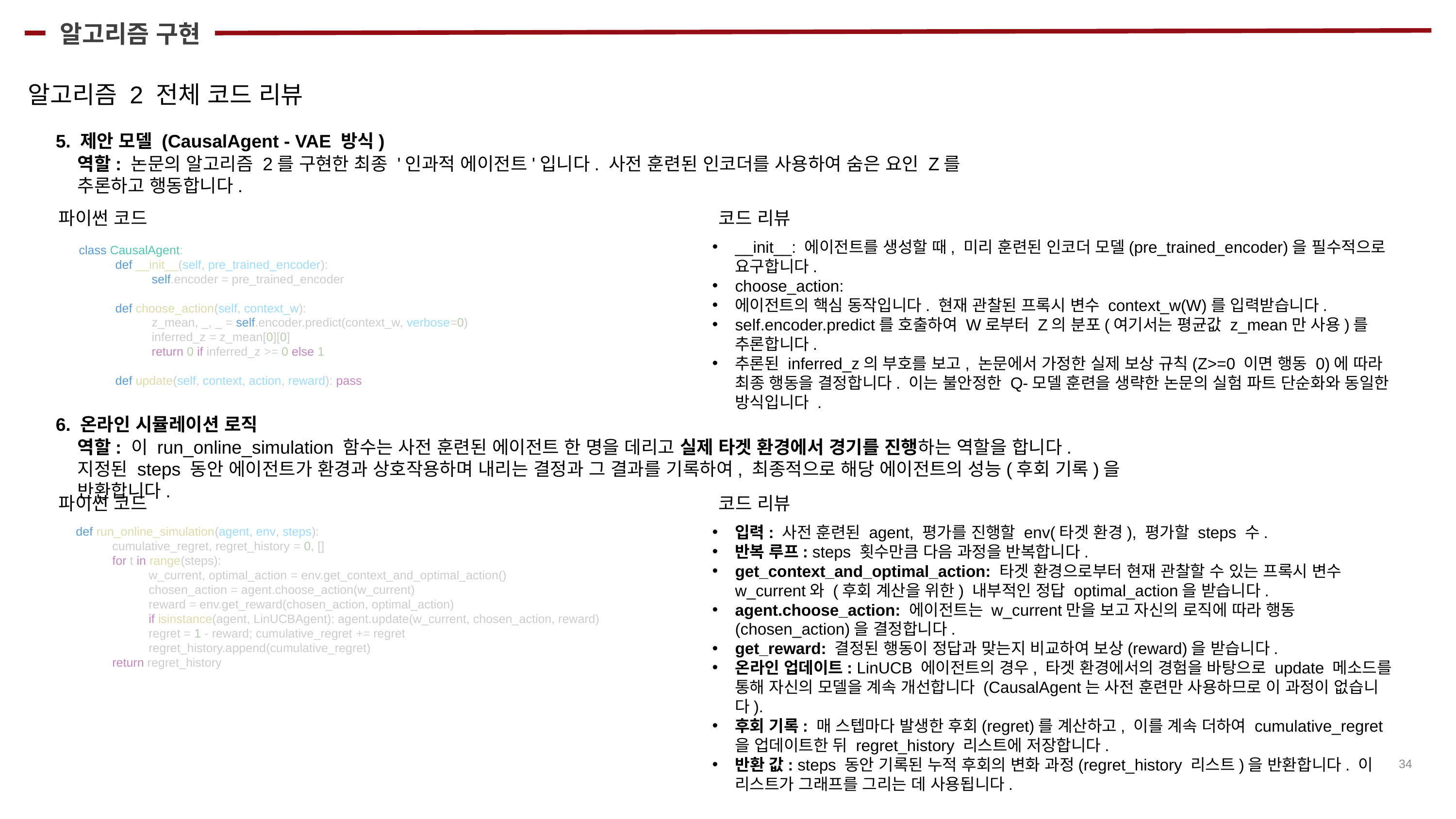

알고리즘 구현
알고리즘 2 전체 코드 리뷰
5. 제안 모델 (CausalAgent - VAE 방식)
역할: 논문의 알고리즘 2를 구현한 최종 '인과적 에이전트'입니다. 사전 훈련된 인코더를 사용하여 숨은 요인 Z를 추론하고 행동합니다.
코드 리뷰
파이썬 코드
__init__: 에이전트를 생성할 때, 미리 훈련된 인코더 모델(pre_trained_encoder)을 필수적으로 요구합니다.
choose_action:
에이전트의 핵심 동작입니다. 현재 관찰된 프록시 변수 context_w(W)를 입력받습니다.
self.encoder.predict를 호출하여 W로부터 Z의 분포(여기서는 평균값 z_mean만 사용)를 추론합니다.
추론된 inferred_z의 부호를 보고, 논문에서 가정한 실제 보상 규칙(Z>=0 이면 행동 0)에 따라 최종 행동을 결정합니다. 이는 불안정한 Q-모델 훈련을 생략한 논문의 실험 파트 단순화와 동일한 방식입니다 .
class CausalAgent:
def __init__(self, pre_trained_encoder):
self.encoder = pre_trained_encoder

def choose_action(self, context_w):
z_mean, _, _ = self.encoder.predict(context_w, verbose=0)
inferred_z = z_mean[0][0]
return 0 if inferred_z >= 0 else 1

def update(self, context, action, reward): pass
6. 온라인 시뮬레이션 로직
역할: 이 run_online_simulation 함수는 사전 훈련된 에이전트 한 명을 데리고 실제 타겟 환경에서 경기를 진행하는 역할을 합니다.
지정된 steps 동안 에이전트가 환경과 상호작용하며 내리는 결정과 그 결과를 기록하여, 최종적으로 해당 에이전트의 성능(후회 기록)을 반환합니다.
코드 리뷰
파이썬 코드
입력: 사전 훈련된 agent, 평가를 진행할 env(타겟 환경), 평가할 steps 수.
반복 루프: steps 횟수만큼 다음 과정을 반복합니다.
get_context_and_optimal_action: 타겟 환경으로부터 현재 관찰할 수 있는 프록시 변수 w_current와 (후회 계산을 위한) 내부적인 정답 optimal_action을 받습니다.
agent.choose_action: 에이전트는 w_current만을 보고 자신의 로직에 따라 행동(chosen_action)을 결정합니다.
get_reward: 결정된 행동이 정답과 맞는지 비교하여 보상(reward)을 받습니다.
온라인 업데이트: LinUCB 에이전트의 경우, 타겟 환경에서의 경험을 바탕으로 update 메소드를 통해 자신의 모델을 계속 개선합니다 (CausalAgent는 사전 훈련만 사용하므로 이 과정이 없습니다).
후회 기록: 매 스텝마다 발생한 후회(regret)를 계산하고, 이를 계속 더하여 cumulative_regret을 업데이트한 뒤 regret_history 리스트에 저장합니다.
반환 값: steps 동안 기록된 누적 후회의 변화 과정(regret_history 리스트)을 반환합니다. 이 리스트가 그래프를 그리는 데 사용됩니다.
def run_online_simulation(agent, env, steps):
cumulative_regret, regret_history = 0, []
for t in range(steps):
w_current, optimal_action = env.get_context_and_optimal_action()
chosen_action = agent.choose_action(w_current)
reward = env.get_reward(chosen_action, optimal_action)
if isinstance(agent, LinUCBAgent): agent.update(w_current, chosen_action, reward)
regret = 1 - reward; cumulative_regret += regret
regret_history.append(cumulative_regret)
return regret_history
34